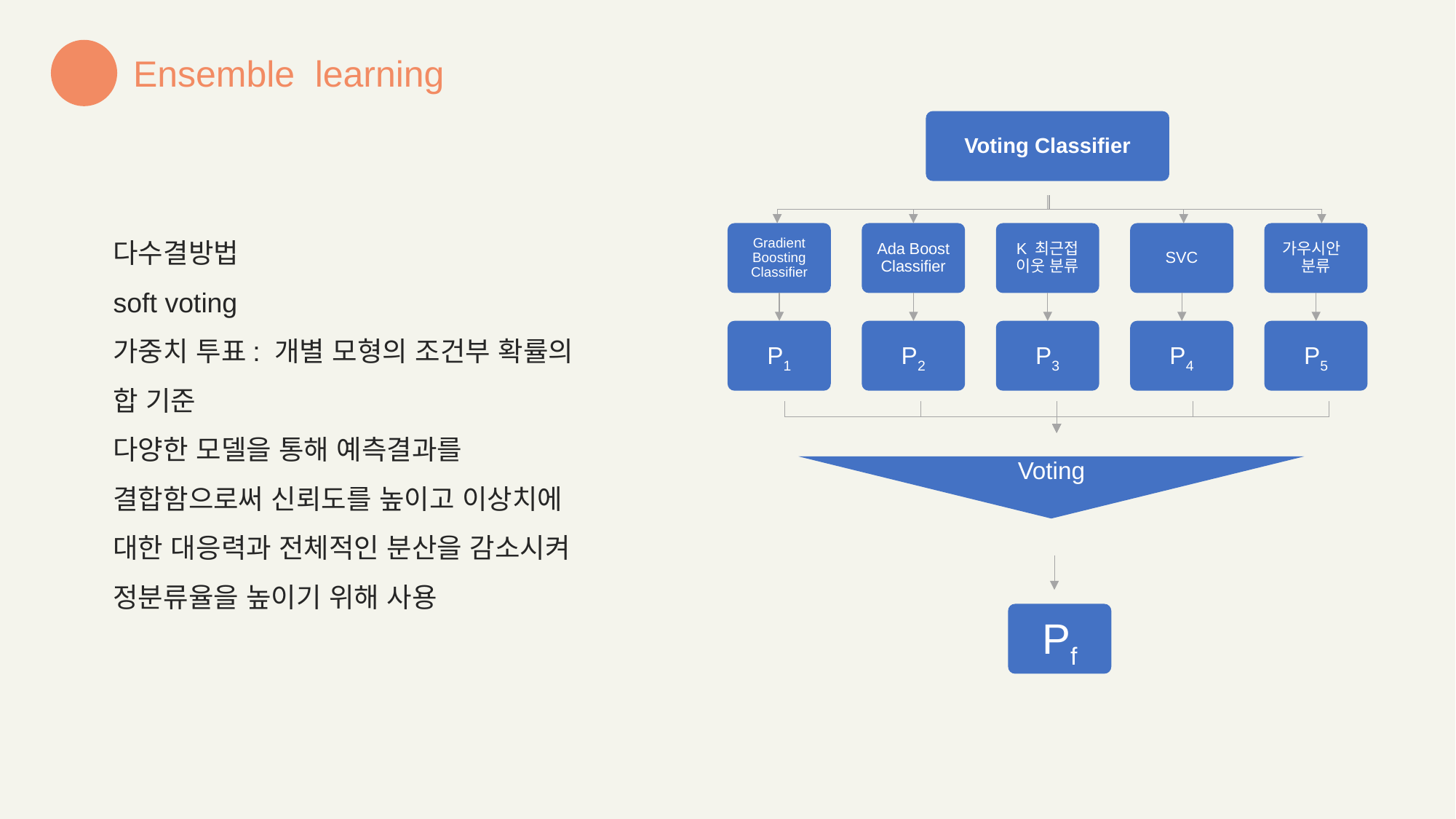

Ensemble  learning
Voting Classifier

다수결방법
soft voting
가중치 투표: 개별 모형의 조건부 확률의 합 기준
다양한 모델을 통해 예측결과를 결합함으로써 신뢰도를 높이고 이상치에 대한 대응력과 전체적인 분산을 감소시켜 정분류율을 높이기 위해 사용

Gradient Boosting Classifier
Ada Boost Classifier
K 최근접 이웃 분류
SVC
가우시안   분류

P1
P2
P3
P4
P5

Voting

Pf